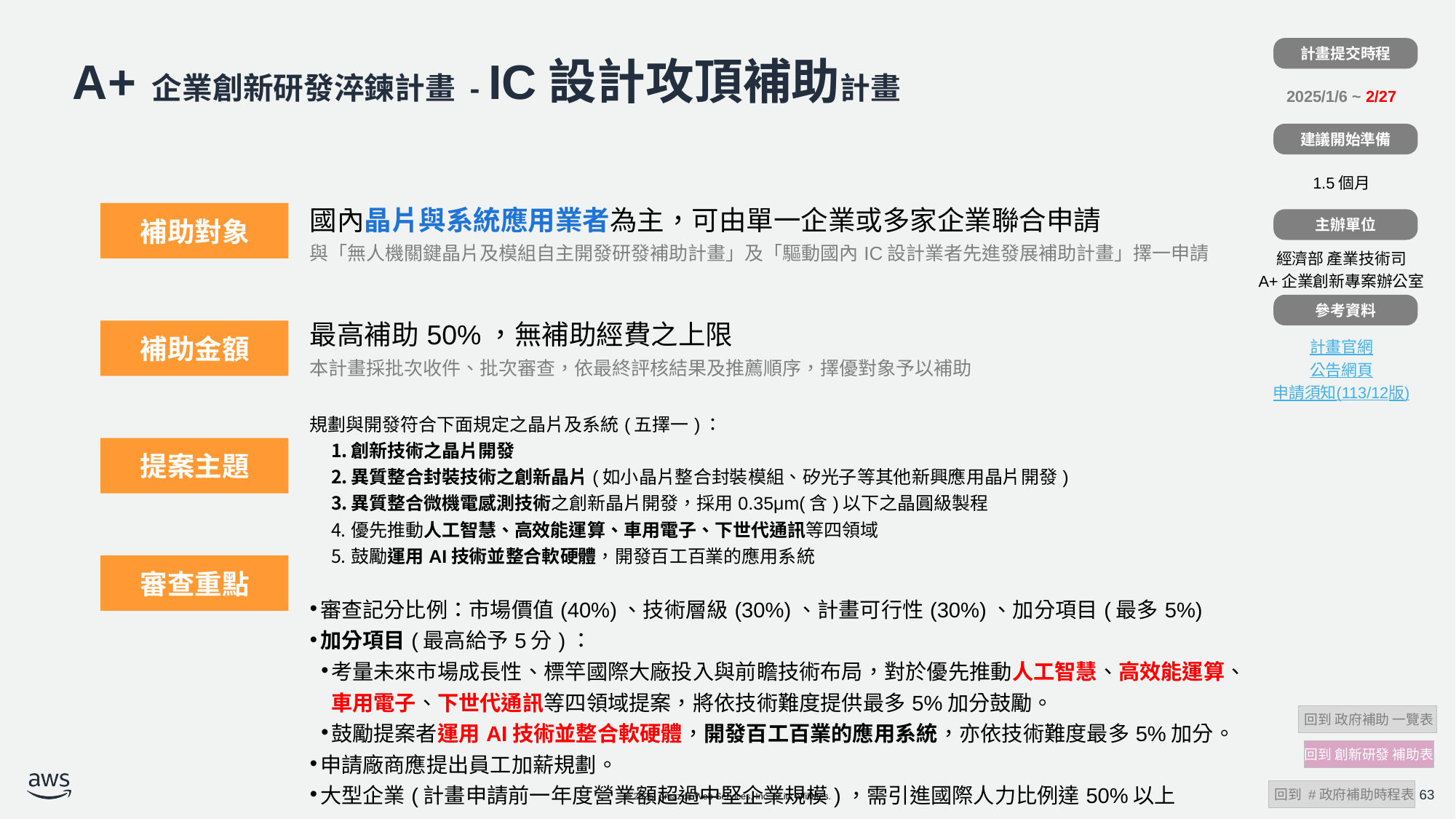

計畫提交時程
|  |
| --- |
| 2025/1/6 ~ 2/27 |
|  |
| 1.5個月 |
|  |
| 經濟部 產業技術司 A+企業創新專案辦公室 |
|  |
| 計畫官網 公告網頁 申請須知(113/12版) |
# A+ 企業創新研發淬鍊計畫 - IC設計攻頂補助計畫
建議開始準備
| 計畫補助對象 | 國內晶片與系統應用業者為主，可由單一企業或多家企業聯合申請 與「無人機關鍵晶片及模組自主開發研發補助計畫」及「驅動國內IC設計業者先進發展補助計畫」擇一申請 |
| --- | --- |
| 計畫補助金額 | 最高補助50%，無補助經費之上限 本計畫採批次收件、批次審查，依最終評核結果及推薦順序，擇優對象予以補助 |
|  | 規劃與開發符合下面規定之晶片及系統(五擇一)： 創新技術之晶片開發 異質整合封裝技術之創新晶片(如小晶片整合封裝模組、矽光子等其他新興應用晶片開發) 異質整合微機電感測技術之創新晶片開發，採用0.35μm(含)以下之晶圓級製程 優先推動人工智慧、高效能運算、車用電子、下世代通訊等四領域 鼓勵運用AI技術並整合軟硬體，開發百工百業的應用系統 |
|  | 審查記分比例：市場價值(40%)、技術層級(30%)、計畫可行性(30%)、加分項目(最多5%) 加分項目(最高給予5分)： 考量未來市場成長性、標竿國際大廠投入與前瞻技術布局，對於優先推動人工智慧、高效能運算、車用電子、下世代通訊等四領域提案，將依技術難度提供最多5%加分鼓勵。 鼓勵提案者運用AI技術並整合軟硬體，開發百工百業的應用系統，亦依技術難度最多5%加分。 申請廠商應提出員工加薪規劃。     大型企業(計畫申請前一年度營業額超過中堅企業規模)，需引進國際人力比例達50%以上 |
補助對象
主辦單位
參考資料
補助金額
提案主題
審查重點
 回到 政府補助 一覽表
回到 創新研發 補助表
 回到 #政府補助時程表
63